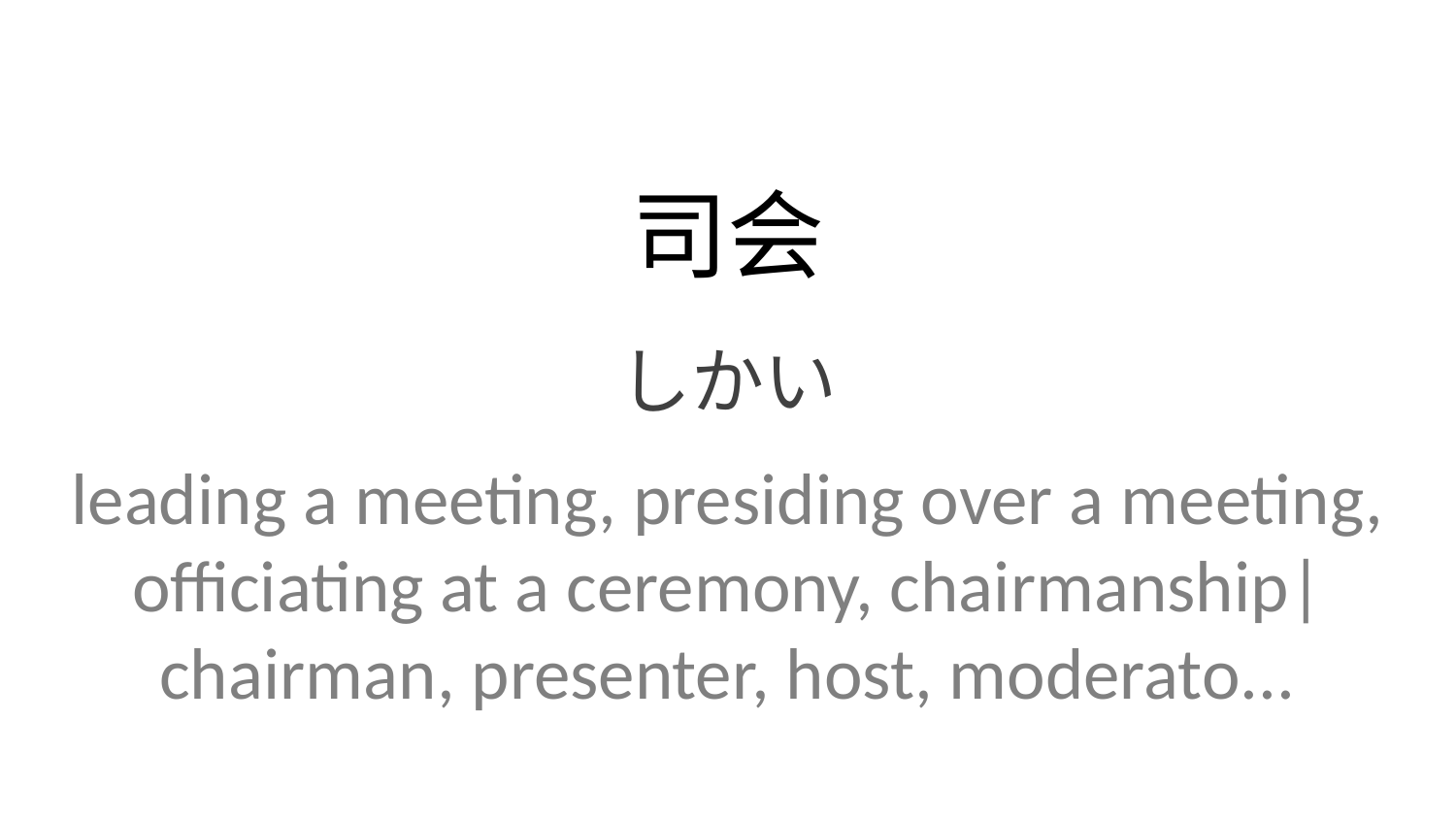

司会

しかい
leading a meeting, presiding over a meeting, officiating at a ceremony, chairmanship| chairman, presenter, host, moderato...